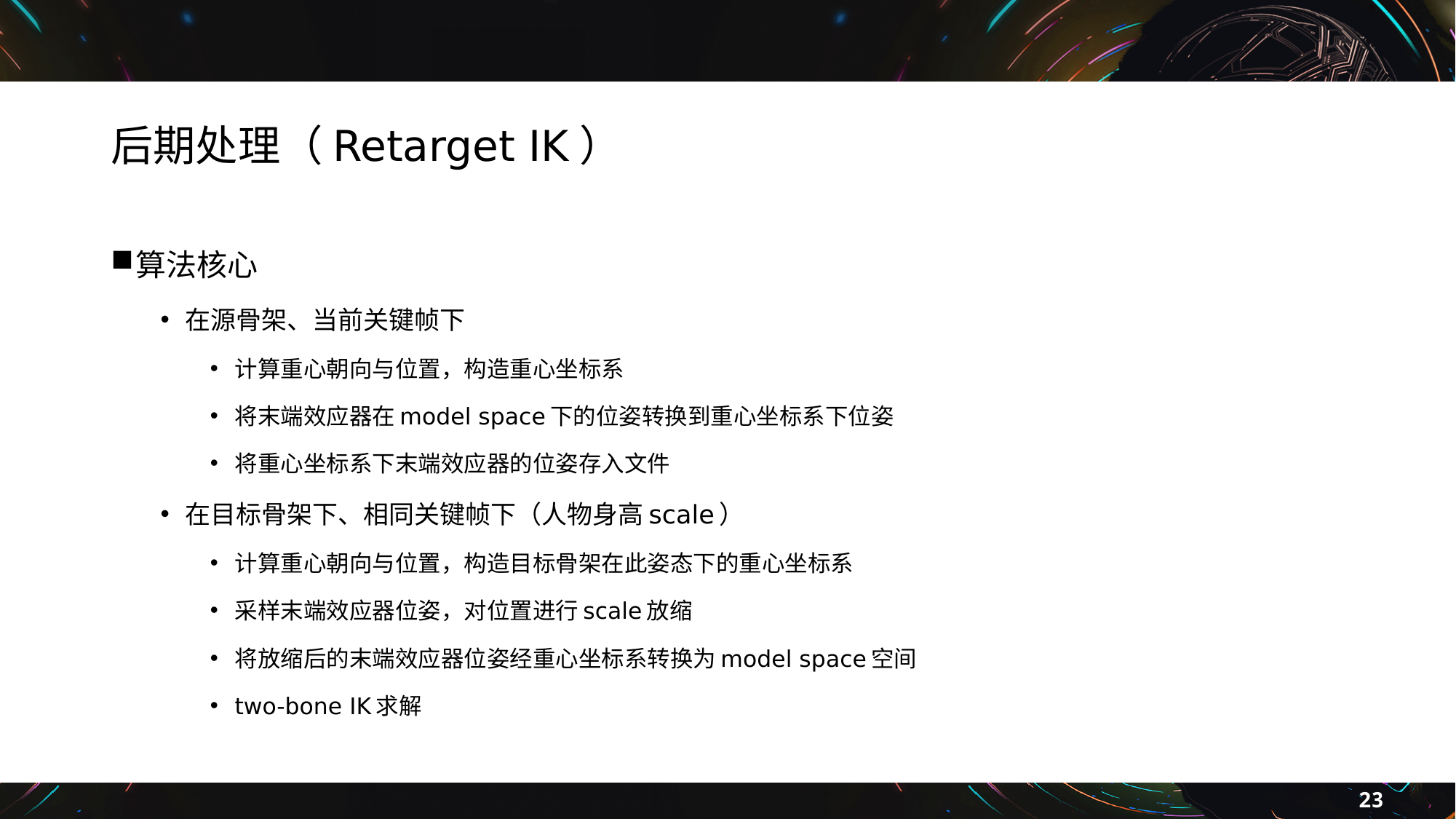

# 后期处理（Retarget IK）
算法核心
在源骨架、当前关键帧下
计算重心朝向与位置，构造重心坐标系
将末端效应器在model space下的位姿转换到重心坐标系下位姿
将重心坐标系下末端效应器的位姿存入文件
在目标骨架下、相同关键帧下（人物身高scale）
计算重心朝向与位置，构造目标骨架在此姿态下的重心坐标系
采样末端效应器位姿，对位置进行scale放缩
将放缩后的末端效应器位姿经重心坐标系转换为model space空间
two-bone IK求解

23